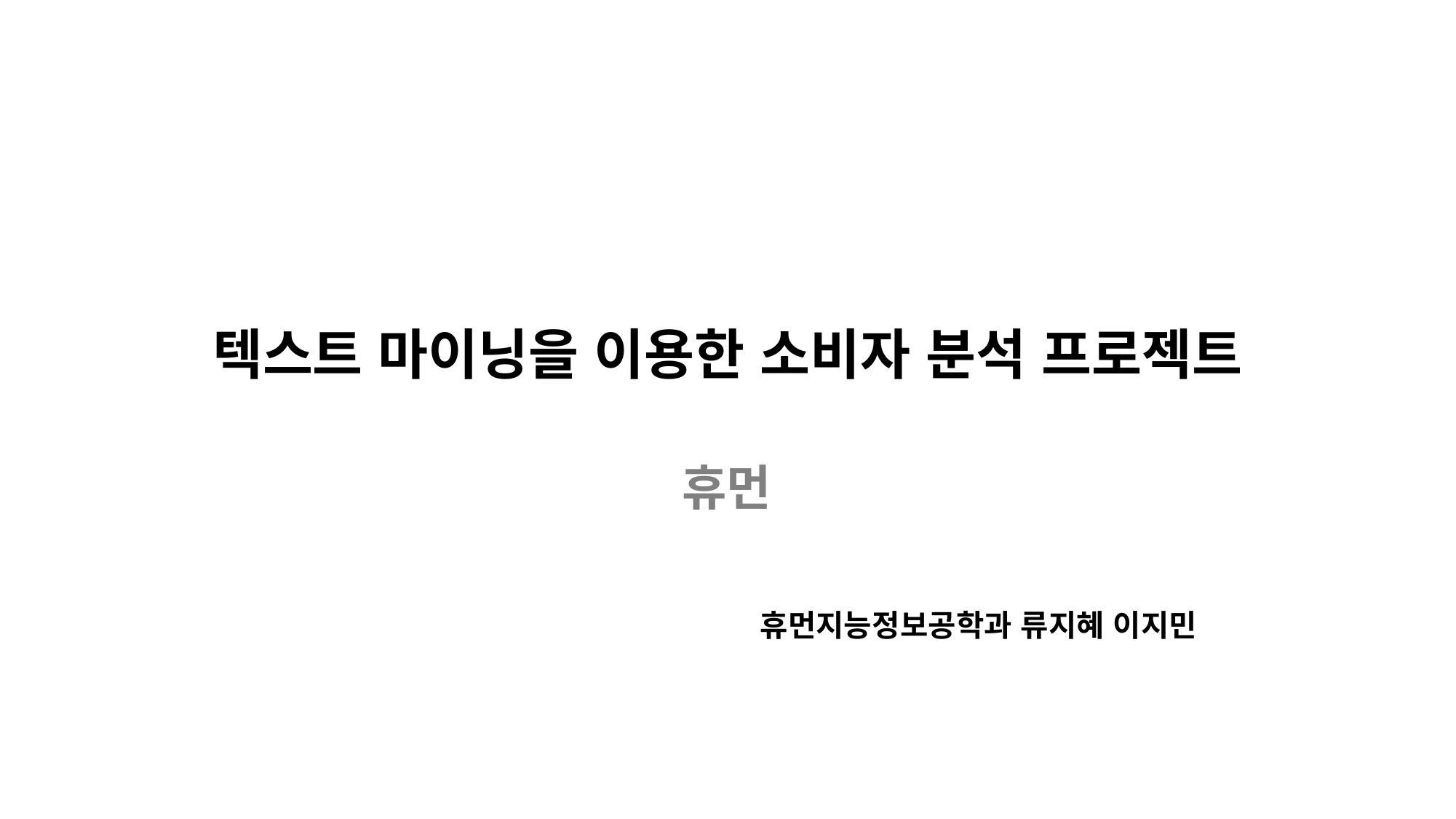

텍스트 마이닝을 이용한 소비자 분석 프로젝트

   휴먼

                                휴먼지능정보공학과 류지혜 이지민